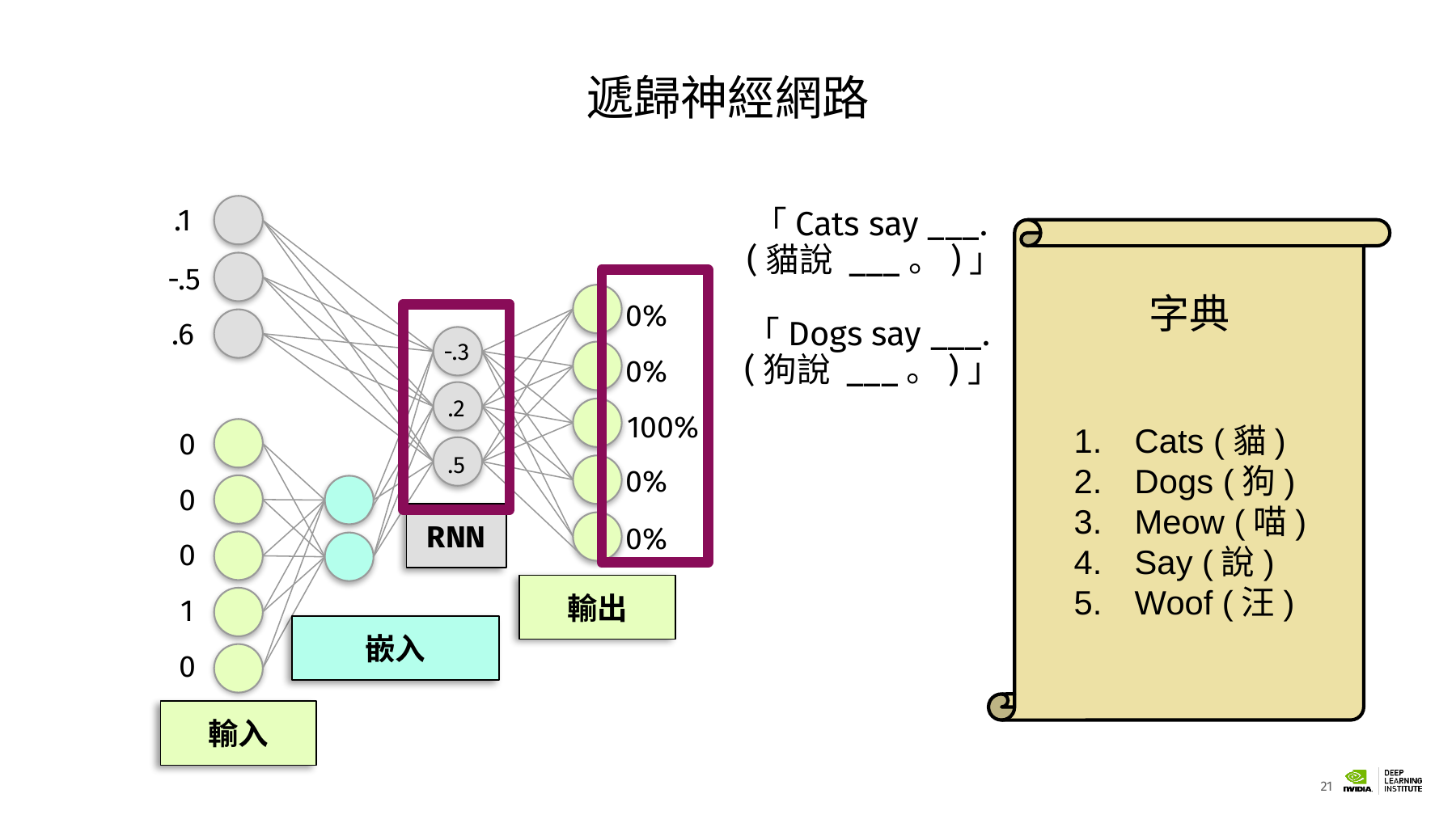

# 遞歸神經網路

.1
「Cats say ___.
(貓說 ___。)」

字典

-.5

0%
-.3

.2

.5

「Dogs say ___.
(狗說 ___。)」
.6

0%

100%
Cats (貓)
Dogs (狗)
Meow (喵)
Say (說)
Woof (汪)

0

0%

0
RNN

0%

0
輸出

1
嵌入

0
輸入